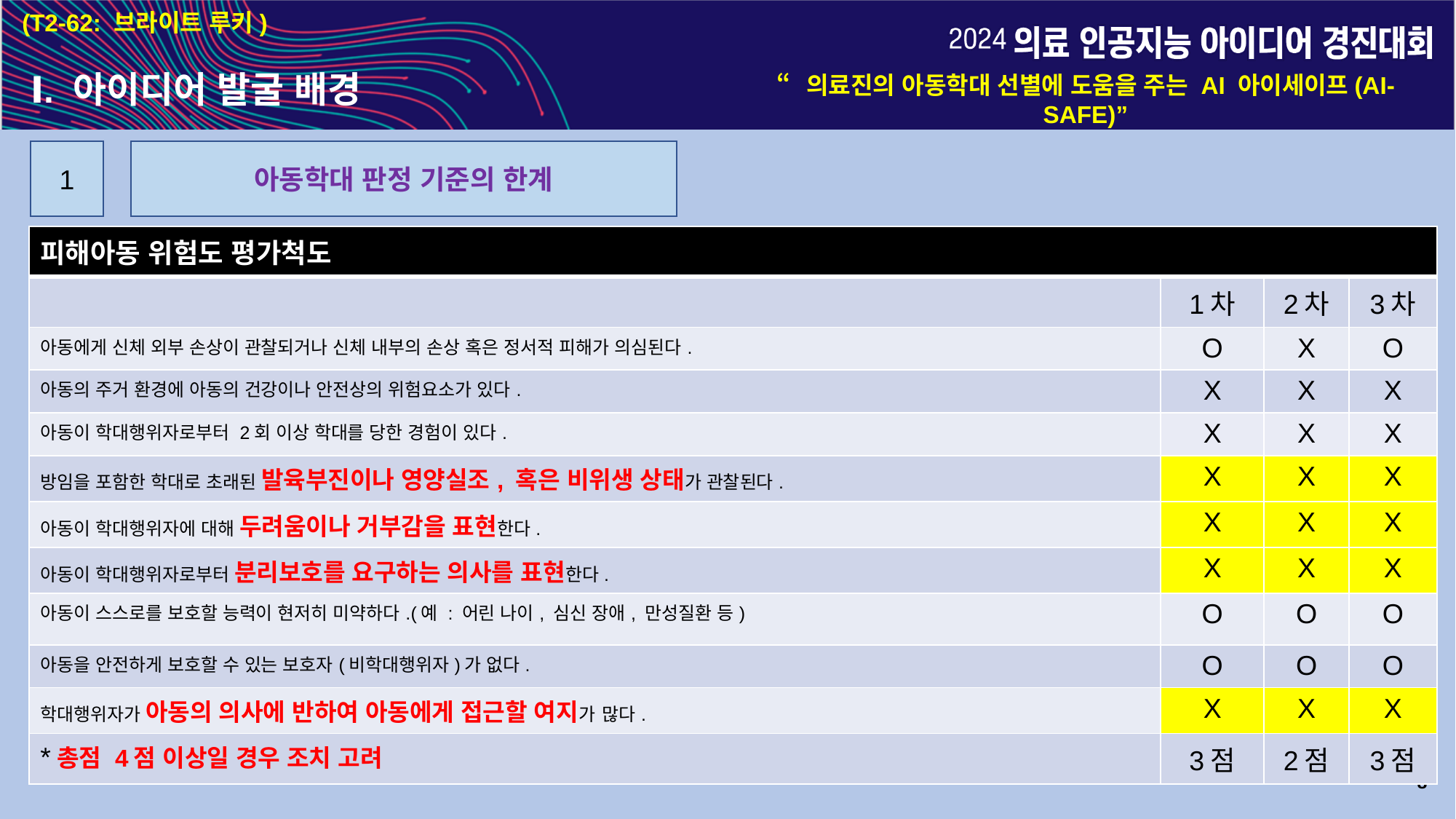

(T2-62: 브라이트 루키)
Ⅰ. 아이디어 발굴 배경
“의료진의 아동학대 선별에 도움을 주는 AI 아이세이프(AI-SAFE)”
1
아동학대 판정 기준의 한계
| 피해아동 위험도 평가척도 |  |  |  |
| --- | --- | --- | --- |
|  | 1차 | 2차 | 3차 |
| 아동에게 신체 외부 손상이 관찰되거나 신체 내부의 손상 혹은 정서적 피해가 의심된다. | O | X | O |
| 아동의 주거 환경에 아동의 건강이나 안전상의 위험요소가 있다. | X | X | X |
| 아동이 학대행위자로부터 2회 이상 학대를 당한 경험이 있다. | X | X | X |
| 방임을 포함한 학대로 초래된 발육부진이나 영양실조, 혹은 비위생 상태가 관찰된다. | X | X | X |
| 아동이 학대행위자에 대해 두려움이나 거부감을 표현한다. | X | X | X |
| 아동이 학대행위자로부터 분리보호를 요구하는 의사를 표현한다. | X | X | X |
| 아동이 스스로를 보호할 능력이 현저히 미약하다.(예 : 어린 나이, 심신 장애, 만성질환 등) | O | O | O |
| 아동을 안전하게 보호할 수 있는 보호자(비학대행위자)가 없다. | O | O | O |
| 학대행위자가 아동의 의사에 반하여 아동에게 접근할 여지가 많다. | X | X | X |
| \*총점 4점 이상일 경우 조치 고려 | 3점 | 2점 | 3점 |
8